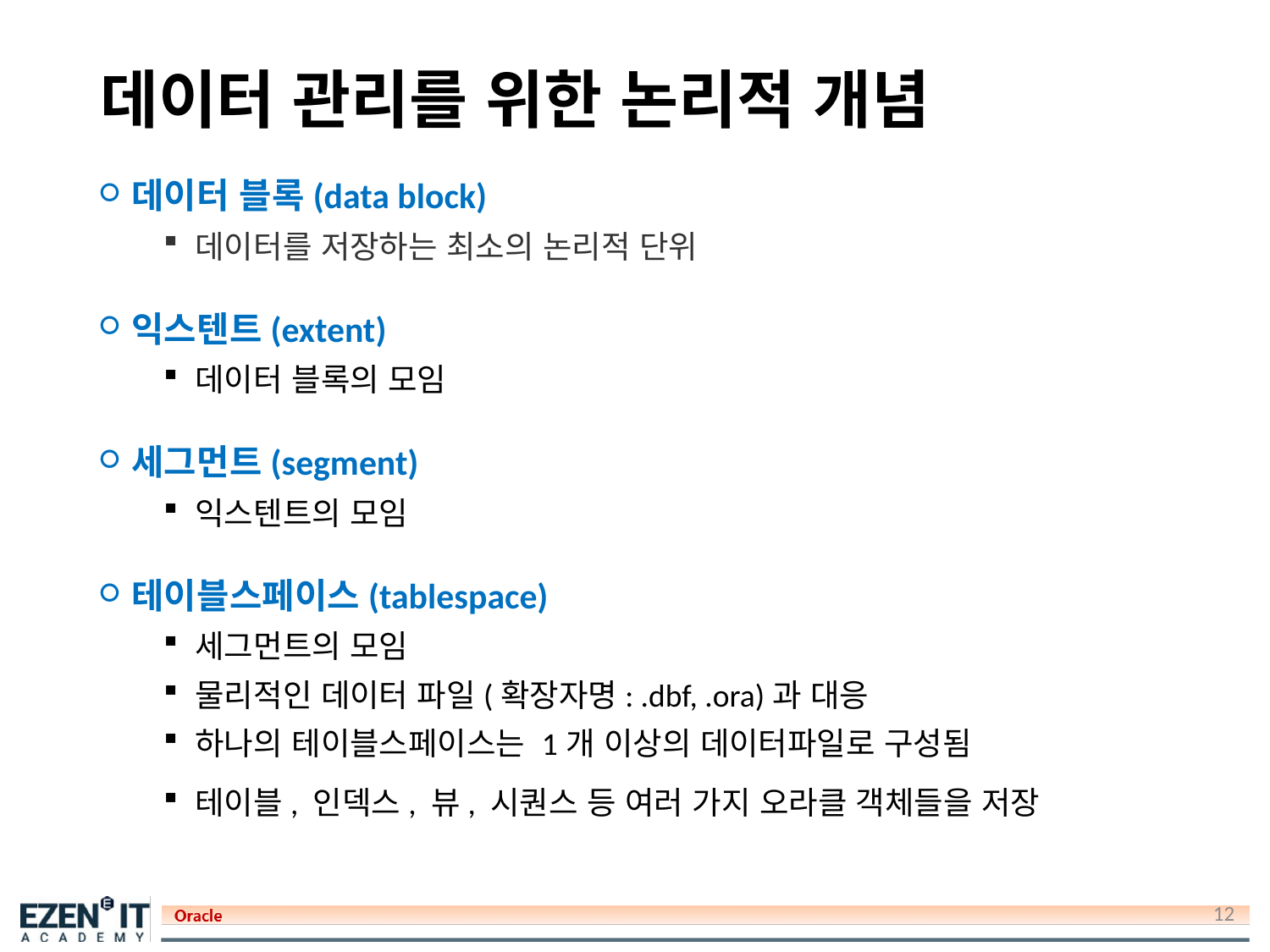

# 데이터 관리를 위한 논리적 개념
데이터 블록(data block)
데이터를 저장하는 최소의 논리적 단위
익스텐트(extent)
데이터 블록의 모임
세그먼트(segment)
익스텐트의 모임
테이블스페이스(tablespace)
세그먼트의 모임
물리적인 데이터 파일(확장자명: .dbf, .ora)과 대응
하나의 테이블스페이스는 1개 이상의 데이터파일로 구성됨
테이블, 인덱스, 뷰, 시퀀스 등 여러 가지 오라클 객체들을 저장
12